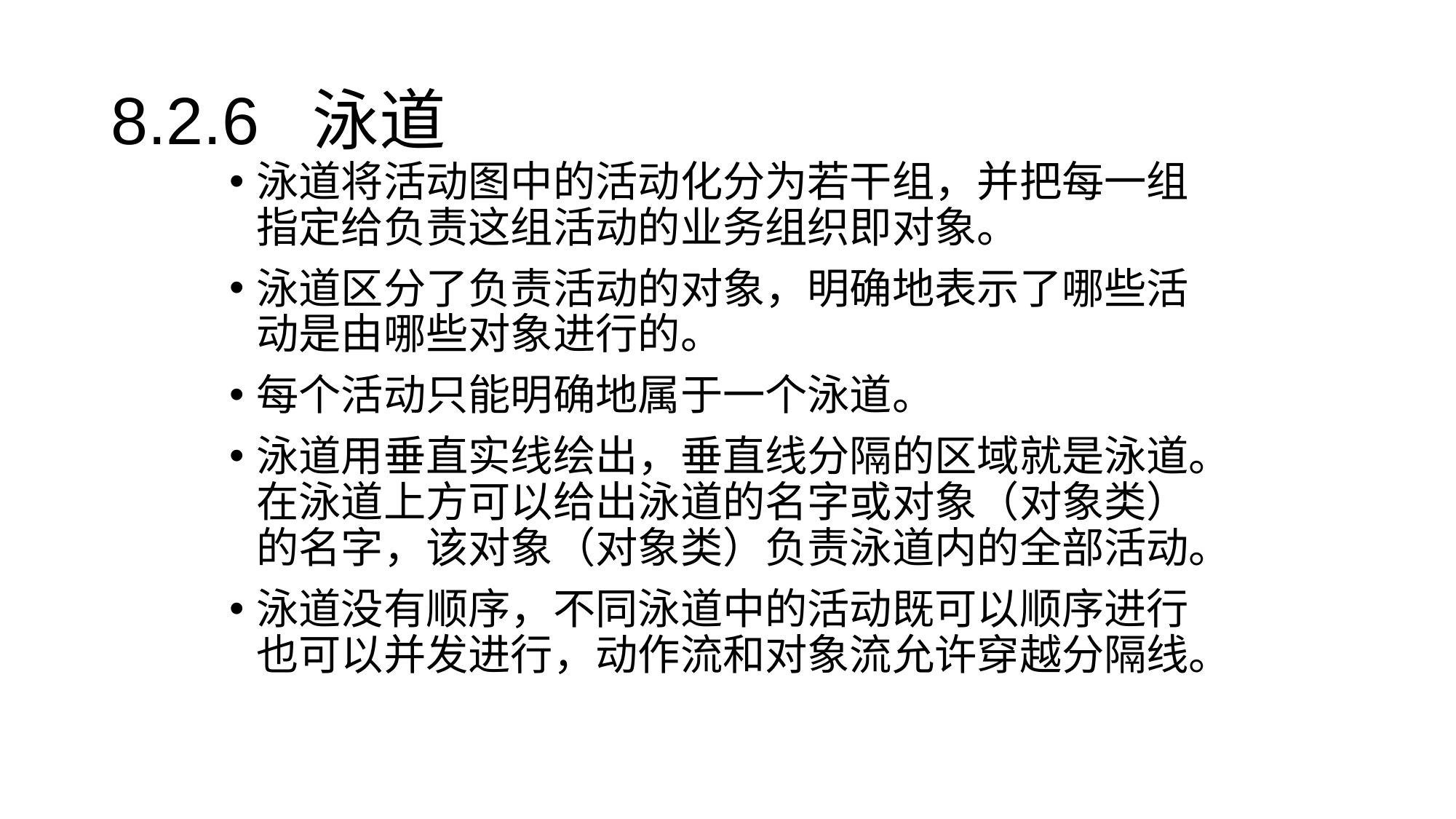

# 8.2.6  泳道
泳道将活动图中的活动化分为若干组，并把每一组指定给负责这组活动的业务组织即对象。
泳道区分了负责活动的对象，明确地表示了哪些活动是由哪些对象进行的。
每个活动只能明确地属于一个泳道。
泳道用垂直实线绘出，垂直线分隔的区域就是泳道。在泳道上方可以给出泳道的名字或对象（对象类）的名字，该对象（对象类）负责泳道内的全部活动。
泳道没有顺序，不同泳道中的活动既可以顺序进行也可以并发进行，动作流和对象流允许穿越分隔线。